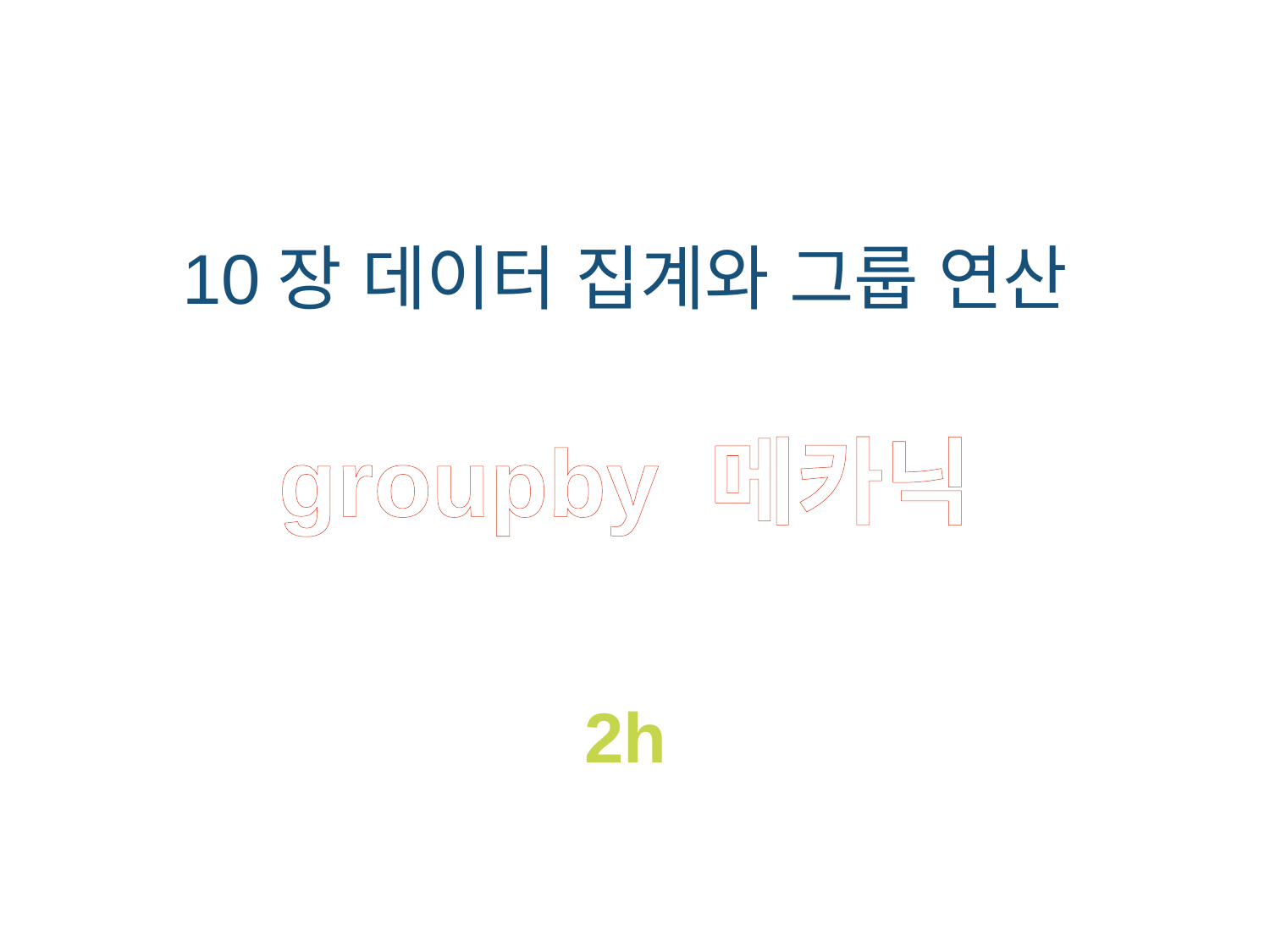

10장 데이터 집계와 그룹 연산
groupby 메카닉
2h